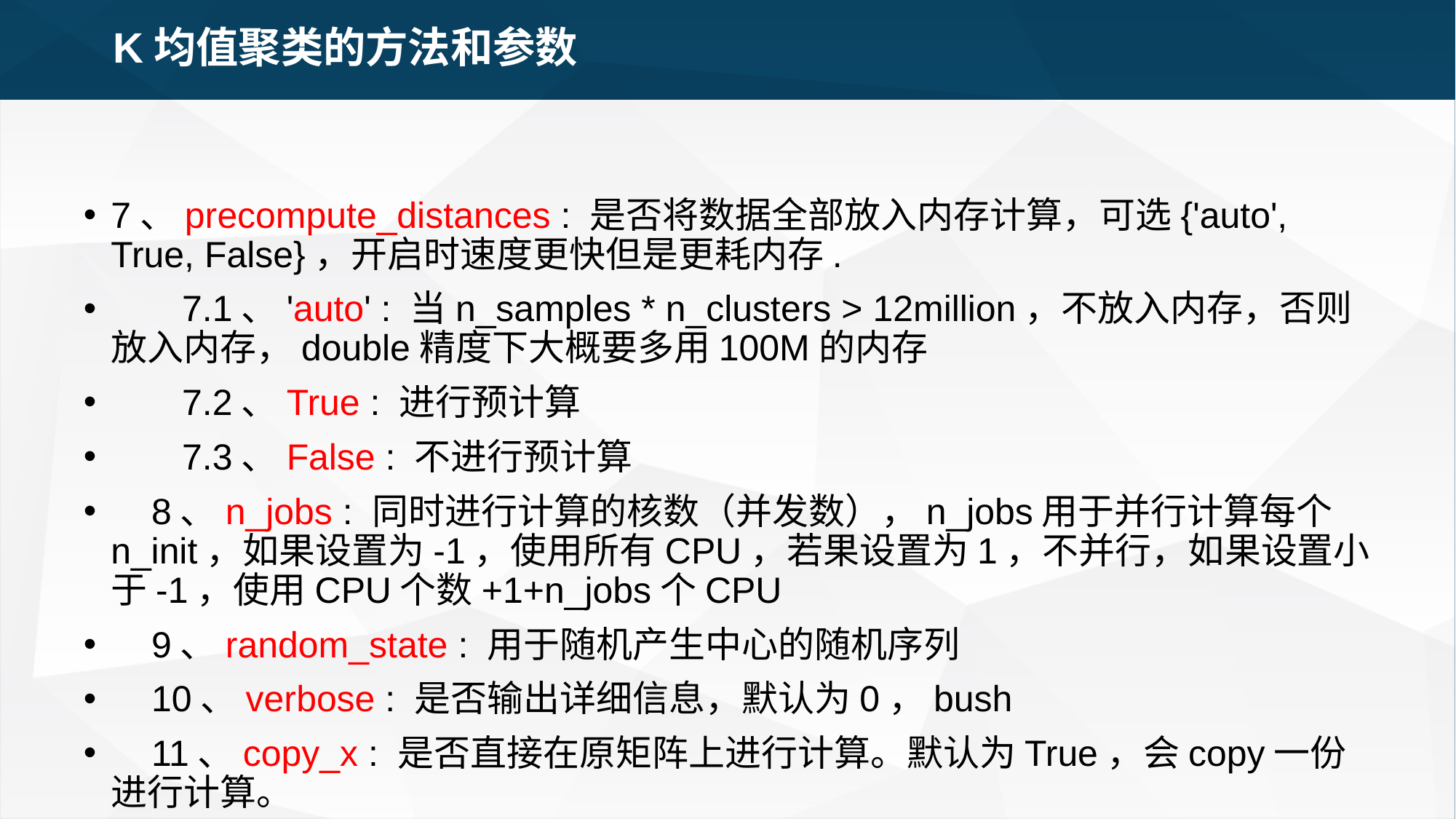

K均值聚类的方法和参数
7、precompute_distances : 是否将数据全部放入内存计算，可选{'auto', True, False}，开启时速度更快但是更耗内存.
       7.1、'auto' : 当n_samples * n_clusters > 12million，不放入内存，否则放入内存，double精度下大概要多用100M的内存
       7.2、True : 进行预计算
       7.3、False : 不进行预计算
    8、n_jobs : 同时进行计算的核数（并发数），n_jobs用于并行计算每个n_init，如果设置为-1，使用所有CPU，若果设置为1，不并行，如果设置小于-1，使用CPU个数+1+n_jobs个CPU
    9、random_state : 用于随机产生中心的随机序列
    10、verbose : 是否输出详细信息，默认为0，bush
    11、copy_x : 是否直接在原矩阵上进行计算。默认为True，会copy一份进行计算。